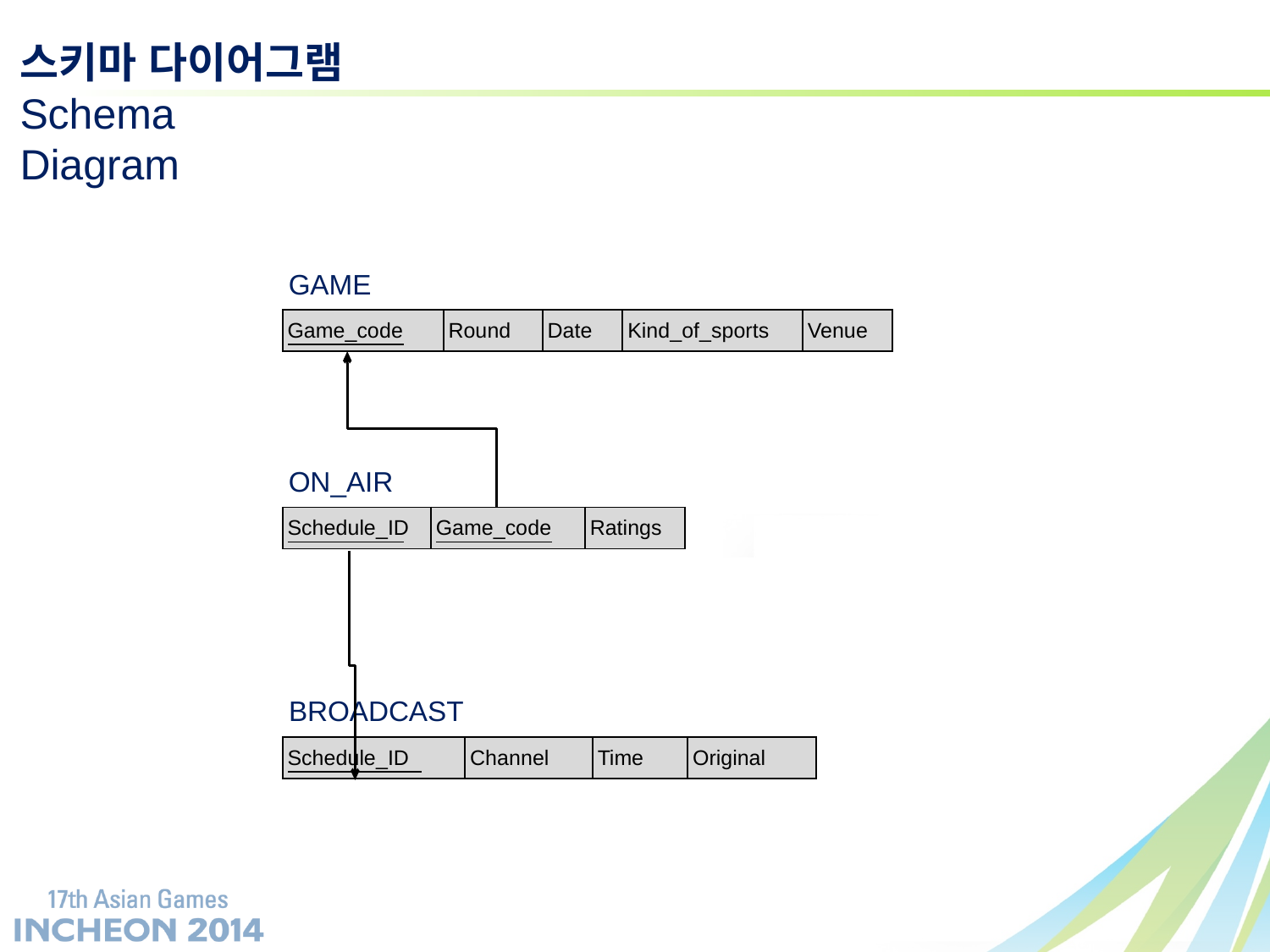

스키마 다이어그램
Schema
Diagram
GAME
| Game\_code | Round | Date | Kind\_of\_sports | Venue |
| --- | --- | --- | --- | --- |
ON_AIR
| Schedule\_ID | Game\_code | Ratings |
| --- | --- | --- |
BROADCAST
| Schedule\_ID | Channel | Time | Original |
| --- | --- | --- | --- |